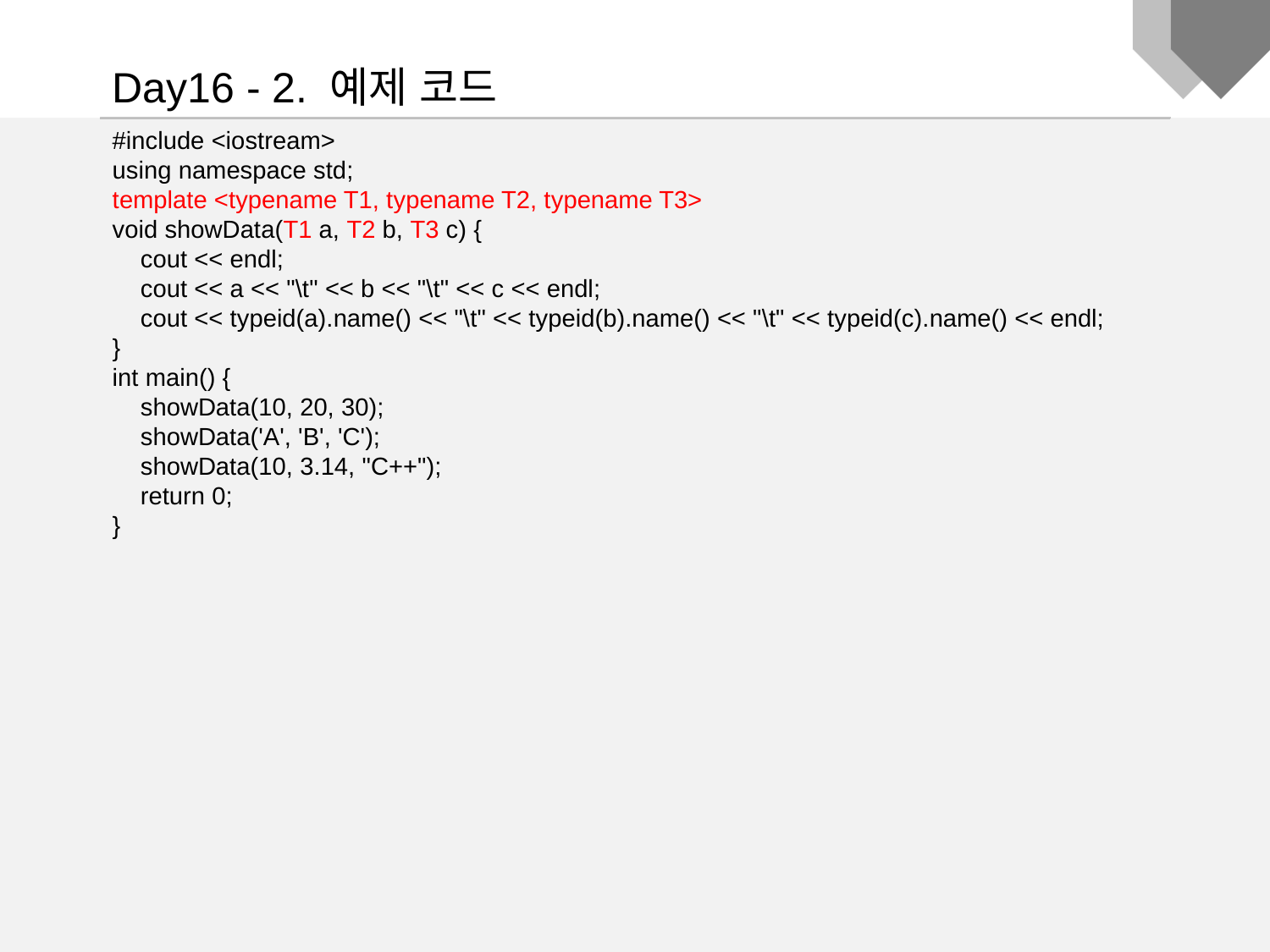

Day16 - 2. 예제 코드
#include <iostream>
using namespace std;
template <typename T1, typename T2, typename T3>
void showData(T1 a, T2 b, T3 c) {
    cout << endl;
    cout << a << "\t" << b << "\t" << c << endl;
    cout << typeid(a).name() << "\t" << typeid(b).name() << "\t" << typeid(c).name() << endl;
}
int main() {
    showData(10, 20, 30);
    showData('A', 'B', 'C');
    showData(10, 3.14, "C++");
    return 0;
}